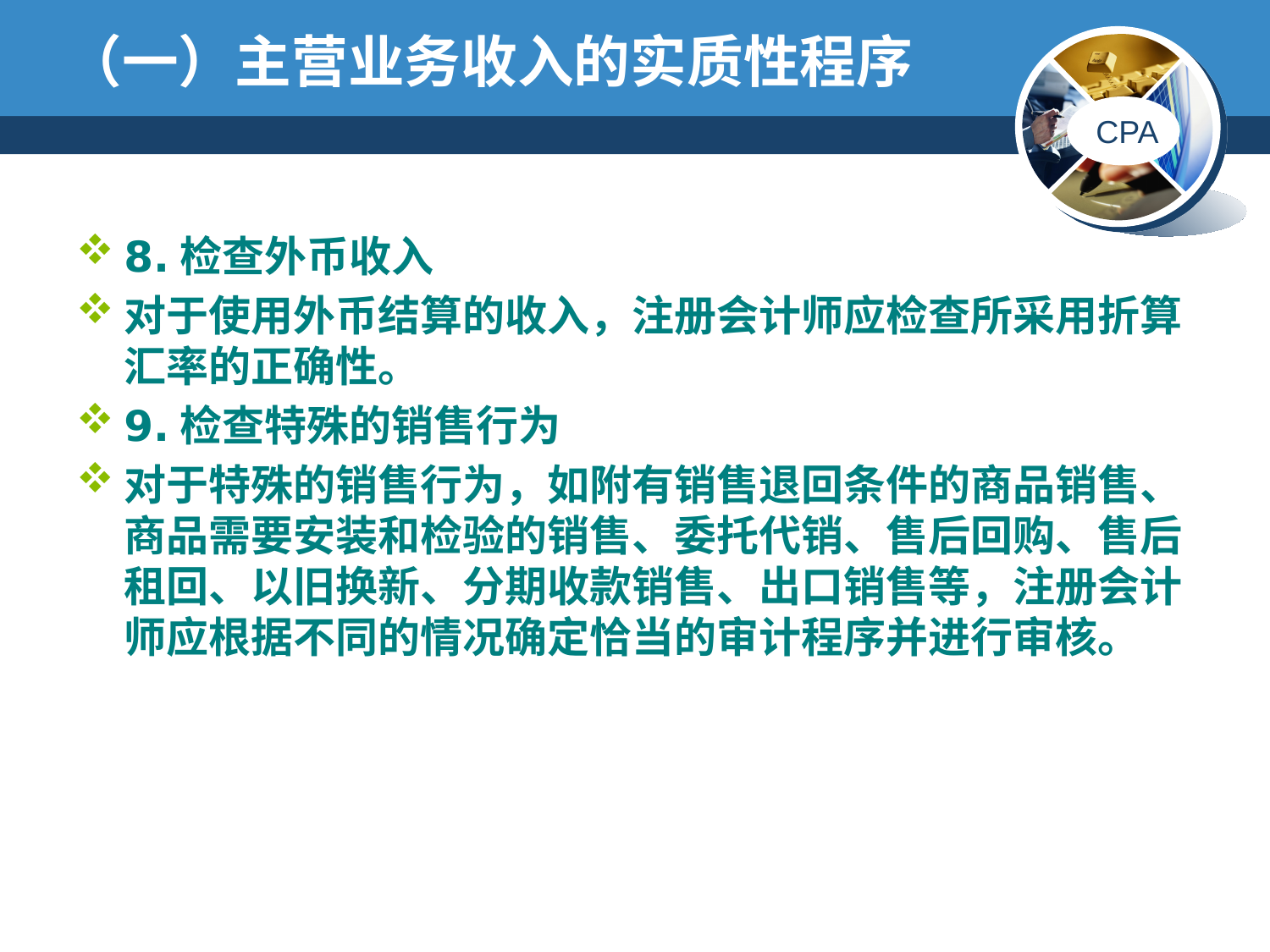

# （一）主营业务收入的实质性程序

8.检查外币收入
对于使用外币结算的收入，注册会计师应检查所采用折算汇率的正确性。
9.检查特殊的销售行为
对于特殊的销售行为，如附有销售退回条件的商品销售、商品需要安装和检验的销售、委托代销、售后回购、售后租回、以旧换新、分期收款销售、出口销售等，注册会计师应根据不同的情况确定恰当的审计程序并进行审核。